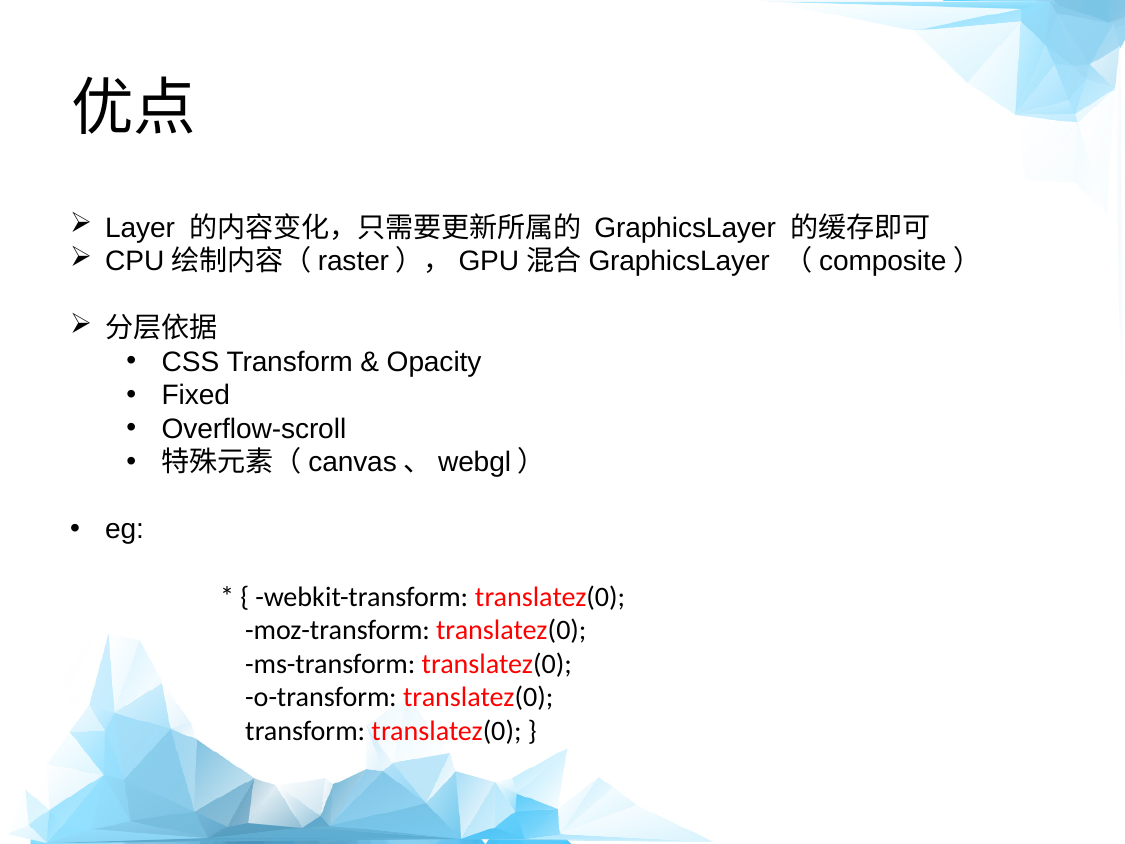

# 优点
Layer 的内容变化，只需要更新所属的 GraphicsLayer 的缓存即可
CPU绘制内容（raster），GPU混合GraphicsLayer （composite）

分层依据
CSS Transform & Opacity
Fixed
Overflow-scroll
特殊元素（canvas、webgl）

eg:

	* { -webkit-transform: translatez(0);
    	    -moz-transform: translatez(0);
    	    -ms-transform: translatez(0);
   	    -o-transform: translatez(0);
    	    transform: translatez(0); }